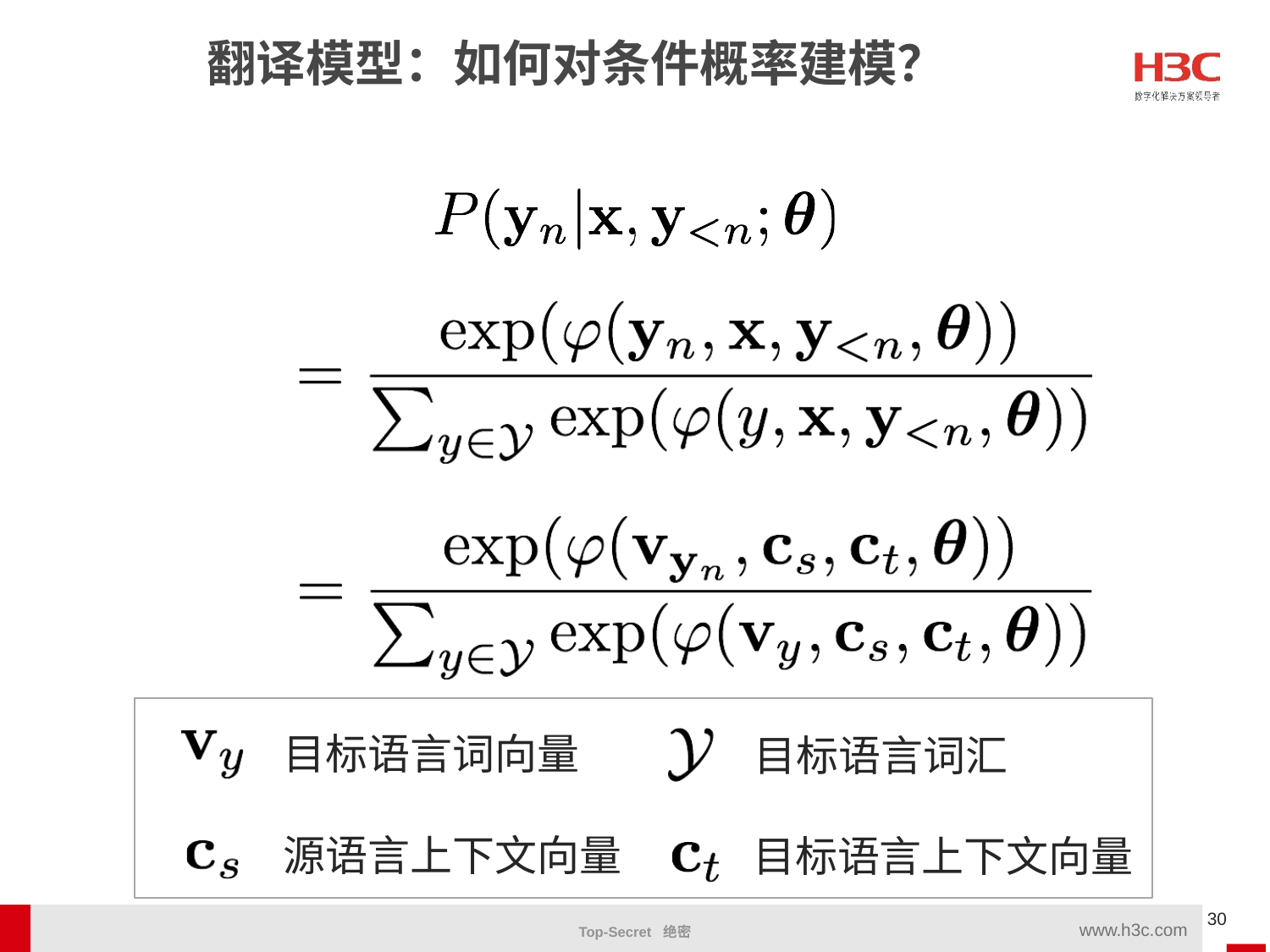

翻译模型：如何对条件概率建模？

目标语言词向量
目标语言词汇

源语言上下文向量
目标语言上下文向量